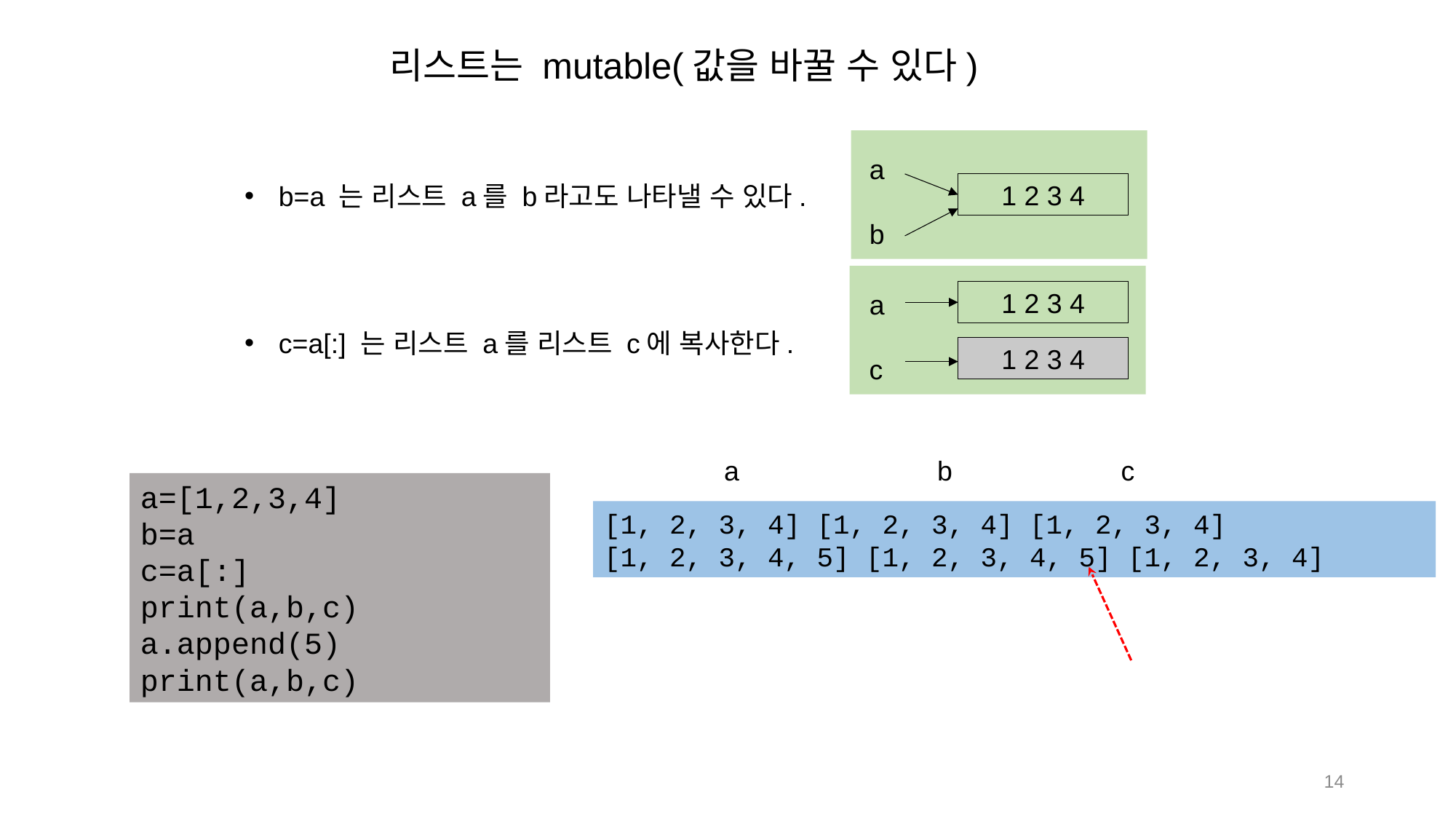

리스트는 mutable(값을 바꿀 수 있다)

a
b=a 는 리스트 a를 b라고도 나타낼 수 있다.

c=a[:] 는 리스트 a를 리스트 c에 복사한다.
1 2 3 4
b

a
1 2 3 4
c
1 2 3 4
c
a
b
a=[1,2,3,4]
b=a
c=a[:]
print(a,b,c)
a.append(5)
print(a,b,c)
[1, 2, 3, 4] [1, 2, 3, 4] [1, 2, 3, 4]
[1, 2, 3, 4, 5] [1, 2, 3, 4, 5] [1, 2, 3, 4]
14